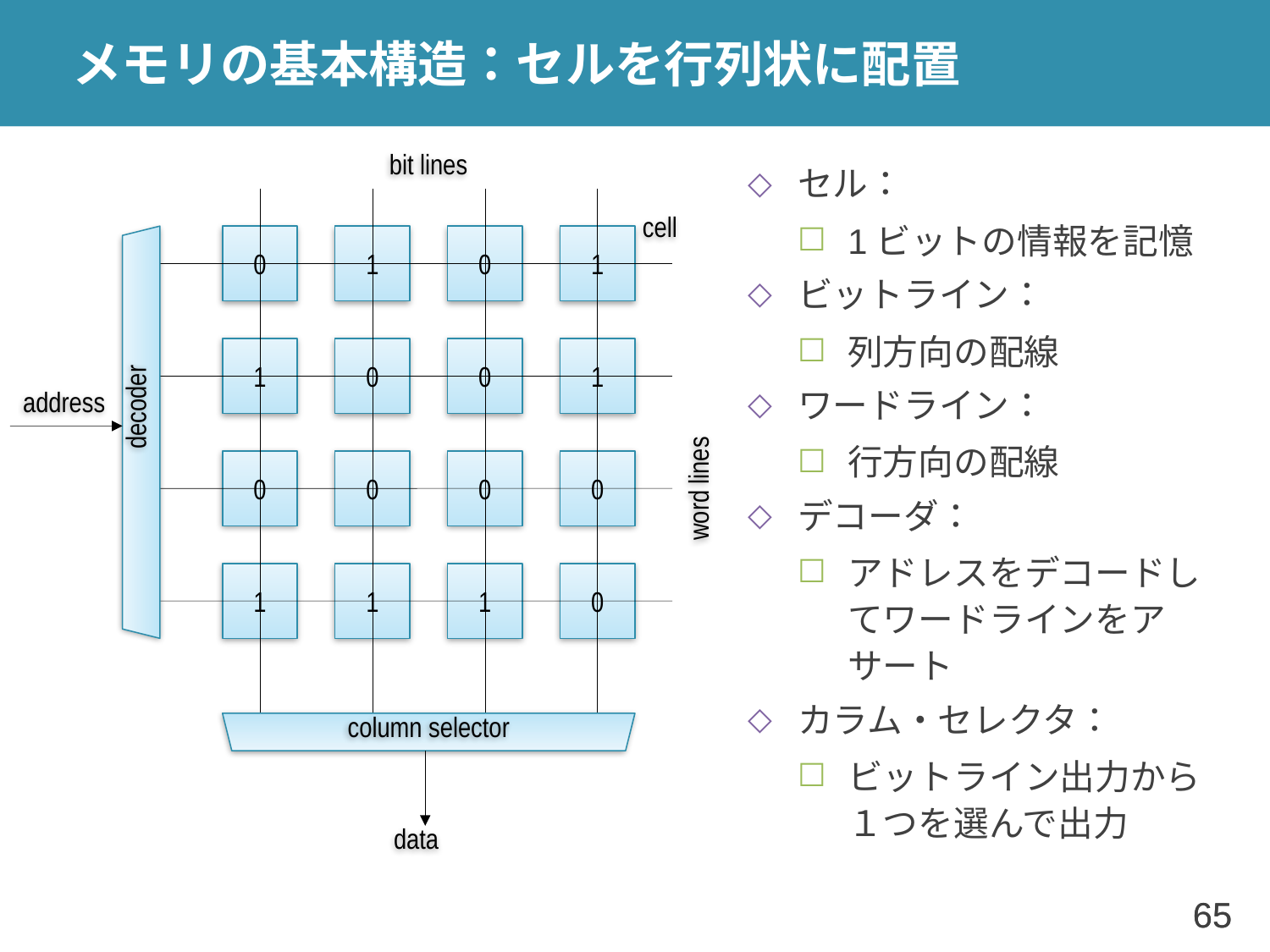

# メモリの基本構造：セルを行列状に配置
bit lines
セル：
1ビットの情報を記憶
ビットライン：
列方向の配線
ワードライン：
行方向の配線
デコーダ：
アドレスをデコードしてワードラインをアサート
カラム・セレクタ：
ビットライン出力から１つを選んで出力
cell
1
0
1
0
0
0
1
1
address
decoder

0
0
0
0
word lines
1
1
0
1
column selector

data